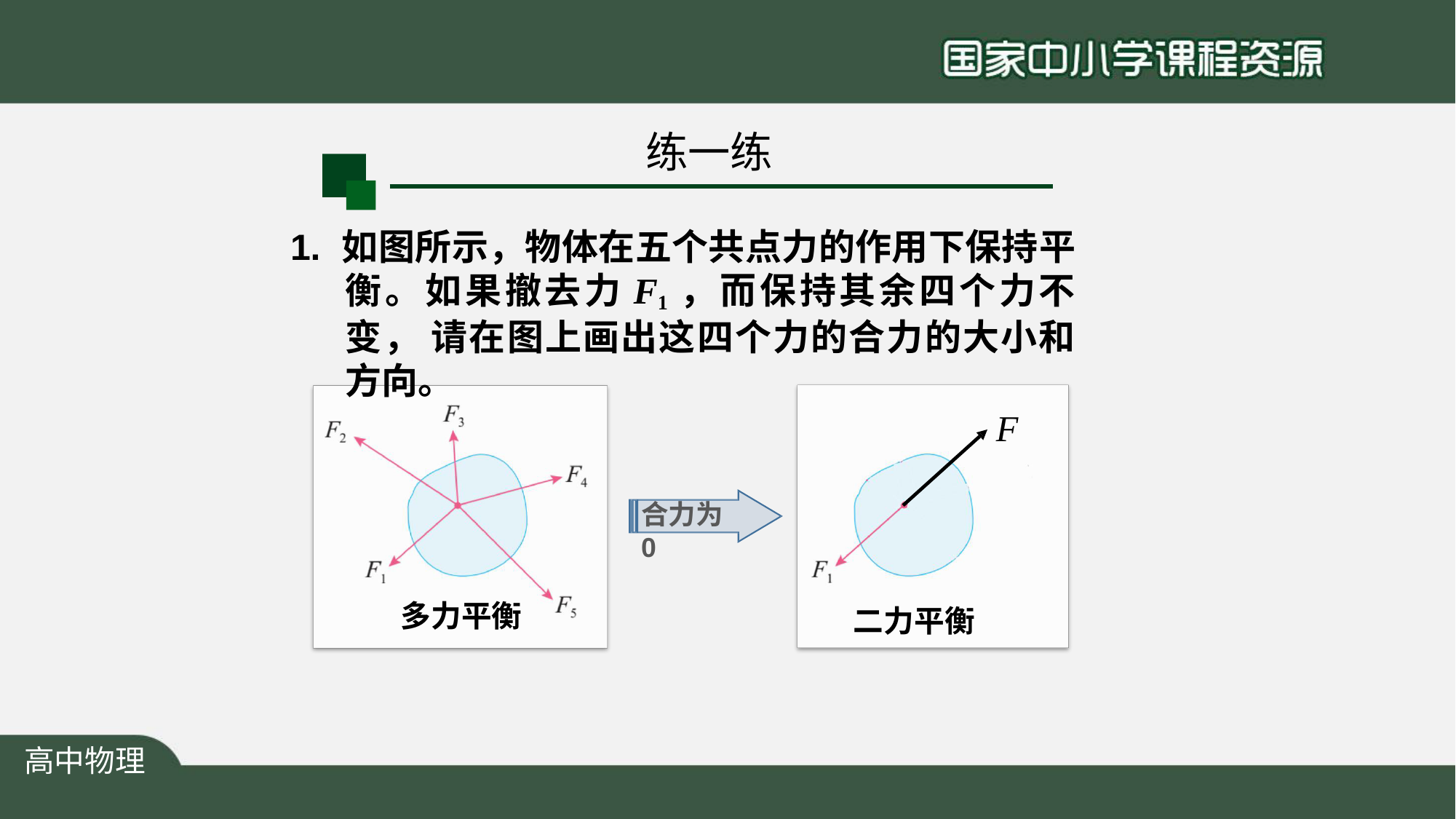

练一练

# 1. 如图所示，物体在五个共点力的作用下保持平 衡。如果撤去力F1，而保持其余四个力不变， 请在图上画出这四个力的合力的大小和方向。

F

合力为0
多力平衡
二力平衡
高中物理